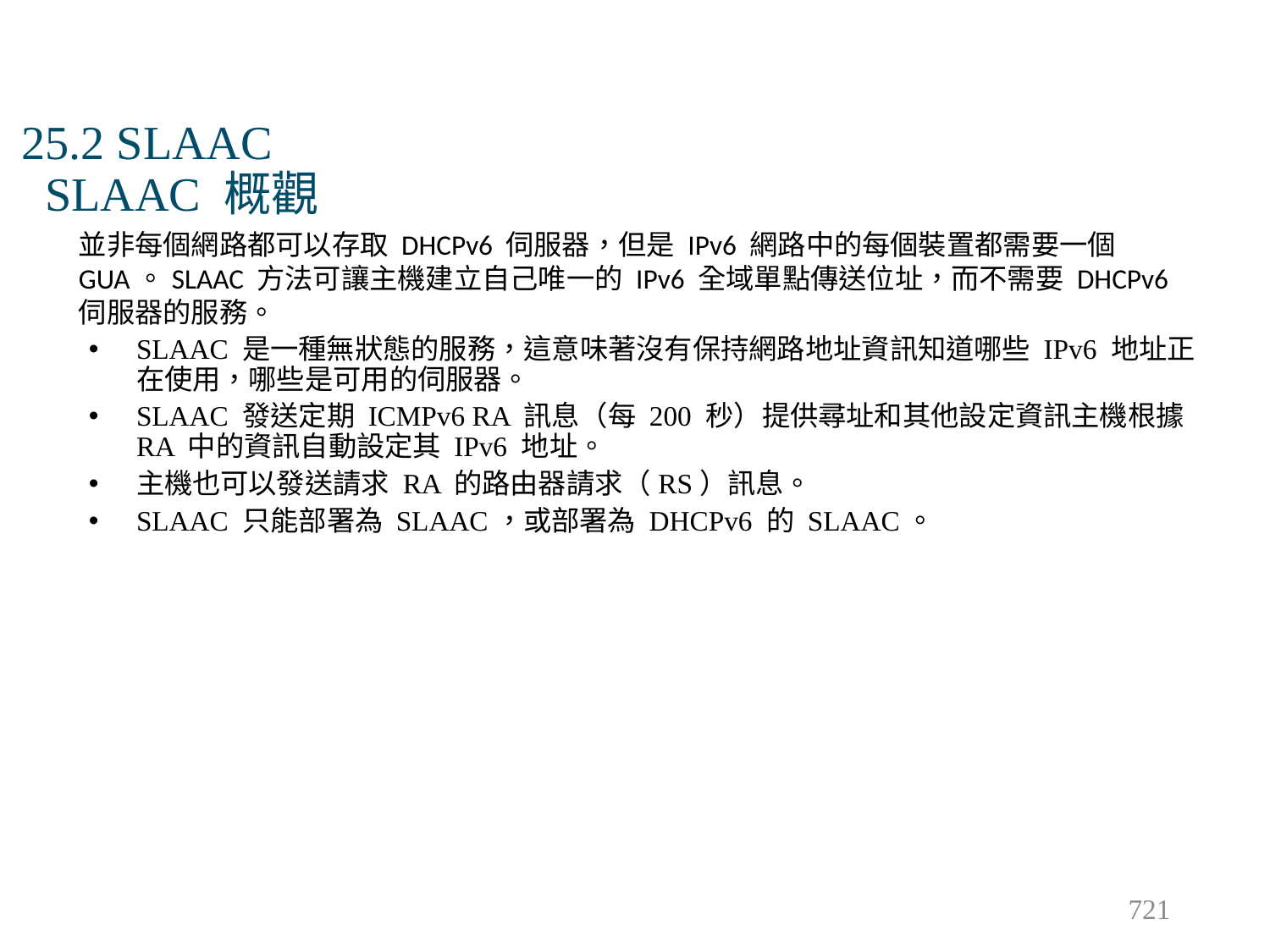

# 25.2 SLAAC SLAAC 概觀
並非每個網路都可以存取 DHCPv6 伺服器，但是 IPv6 網路中的每個裝置都需要一個 GUA。SLAAC 方法可讓主機建立自己唯一的 IPv6 全域單點傳送位址，而不需要 DHCPv6 伺服器的服務。
SLAAC 是一種無狀態的服務，這意味著沒有保持網路地址資訊知道哪些 IPv6 地址正在使用，哪些是可用的伺服器。
SLAAC 發送定期 ICMPv6 RA 訊息（每 200 秒）提供尋址和其他設定資訊主機根據 RA 中的資訊自動設定其 IPv6 地址。
主機也可以發送請求 RA 的路由器請求（RS）訊息。
SLAAC 只能部署為 SLAAC，或部署為 DHCPv6 的 SLAAC。

721